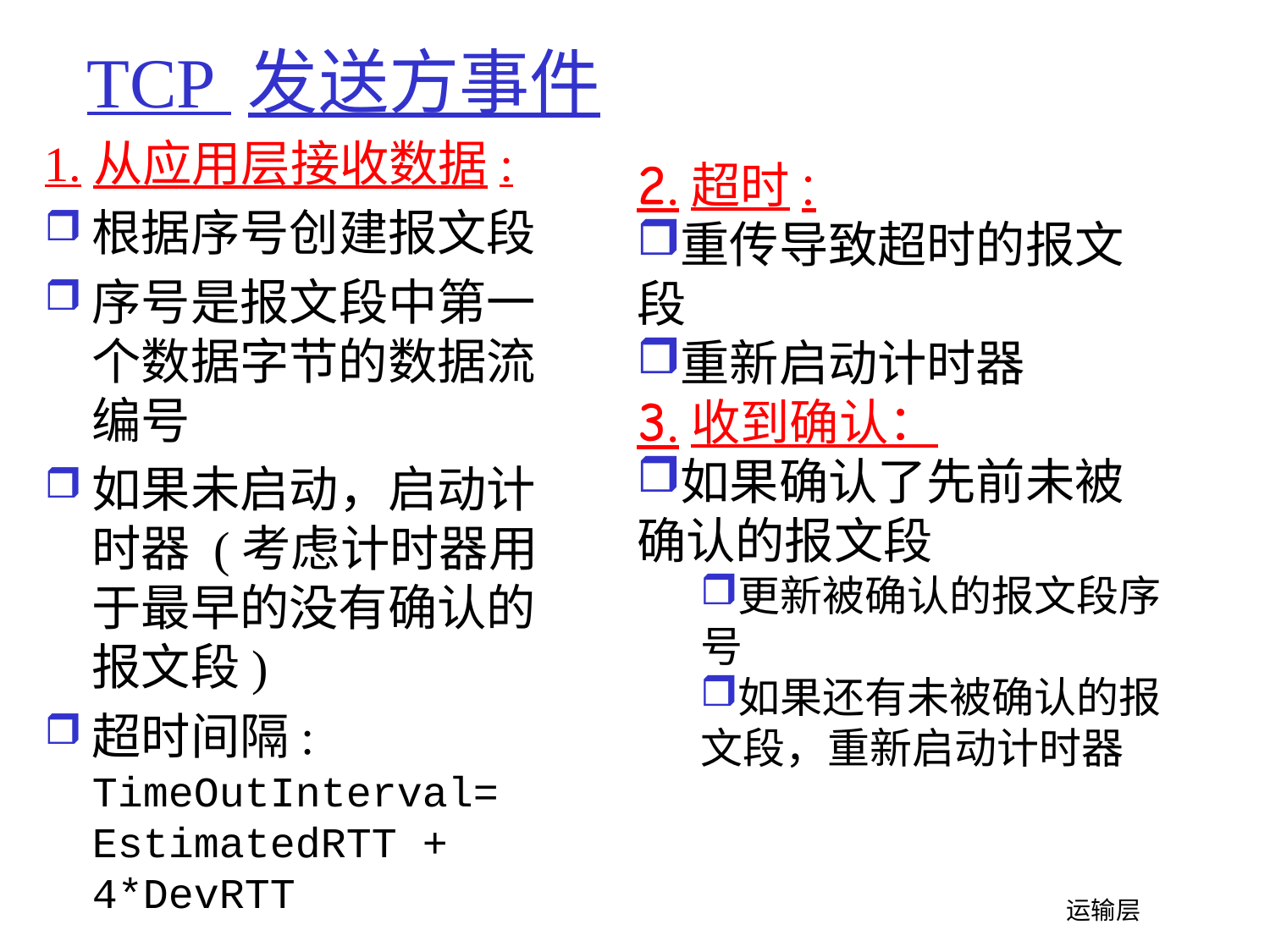

# TCP 发送方事件
1.从应用层接收数据:
根据序号创建报文段
序号是报文段中第一个数据字节的数据流编号
如果未启动，启动计时器 (考虑计时器用于最早的没有确认的报文段)
超时间隔: TimeOutInterval= EstimatedRTT + 4*DevRTT
2.超时:
重传导致超时的报文段
重新启动计时器
3.收到确认：
如果确认了先前未被确认的报文段
更新被确认的报文段序号
如果还有未被确认的报文段，重新启动计时器
 运输层
75